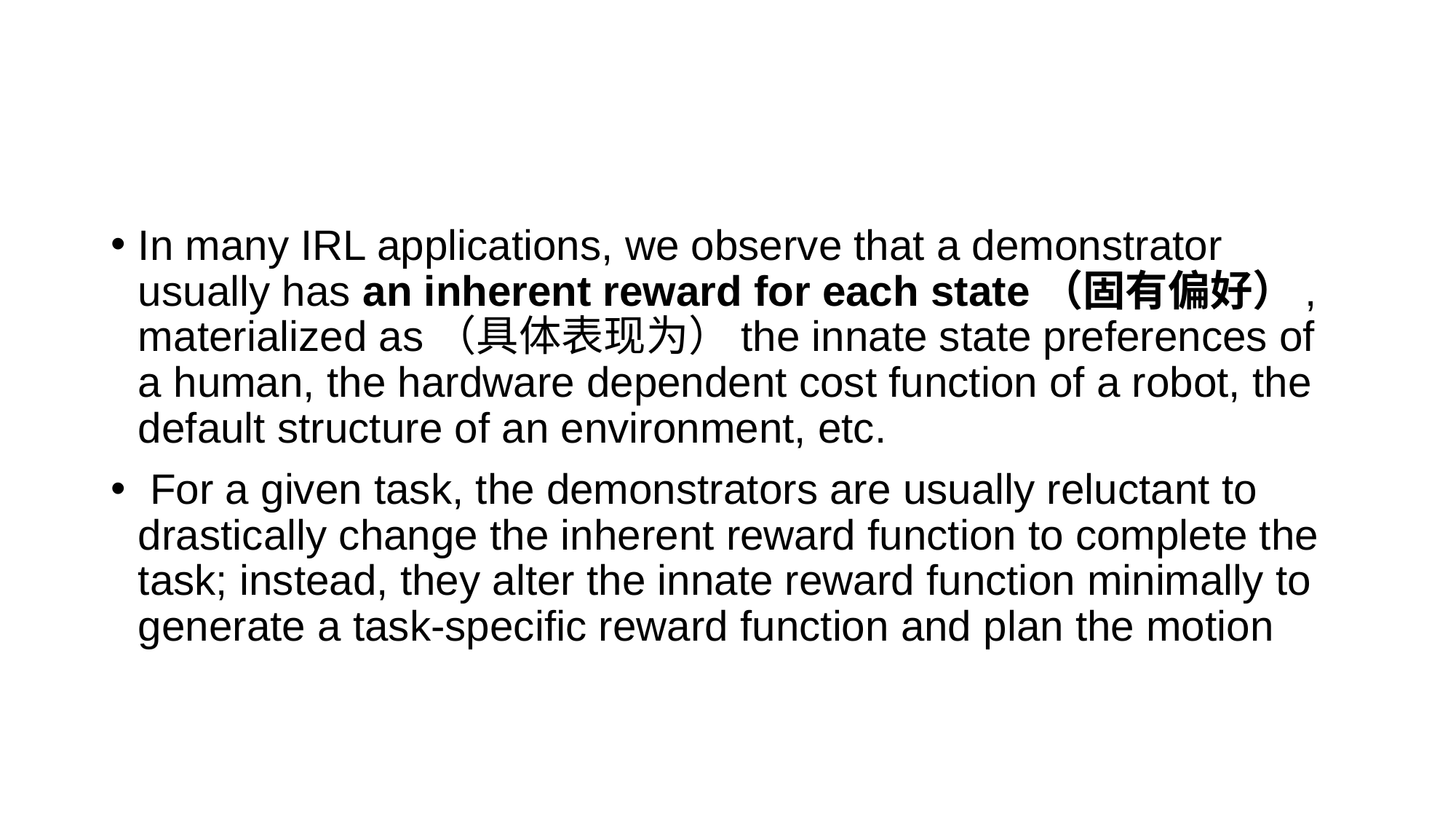

#
In many IRL applications, we observe that a demonstrator usually has an inherent reward for each state（固有偏好）, materialized as（具体表现为）the innate state preferences of a human, the hardware dependent cost function of a robot, the default structure of an environment, etc.
 For a given task, the demonstrators are usually reluctant to drastically change the inherent reward function to complete the task; instead, they alter the innate reward function minimally to generate a task-speciﬁc reward function and plan the motion